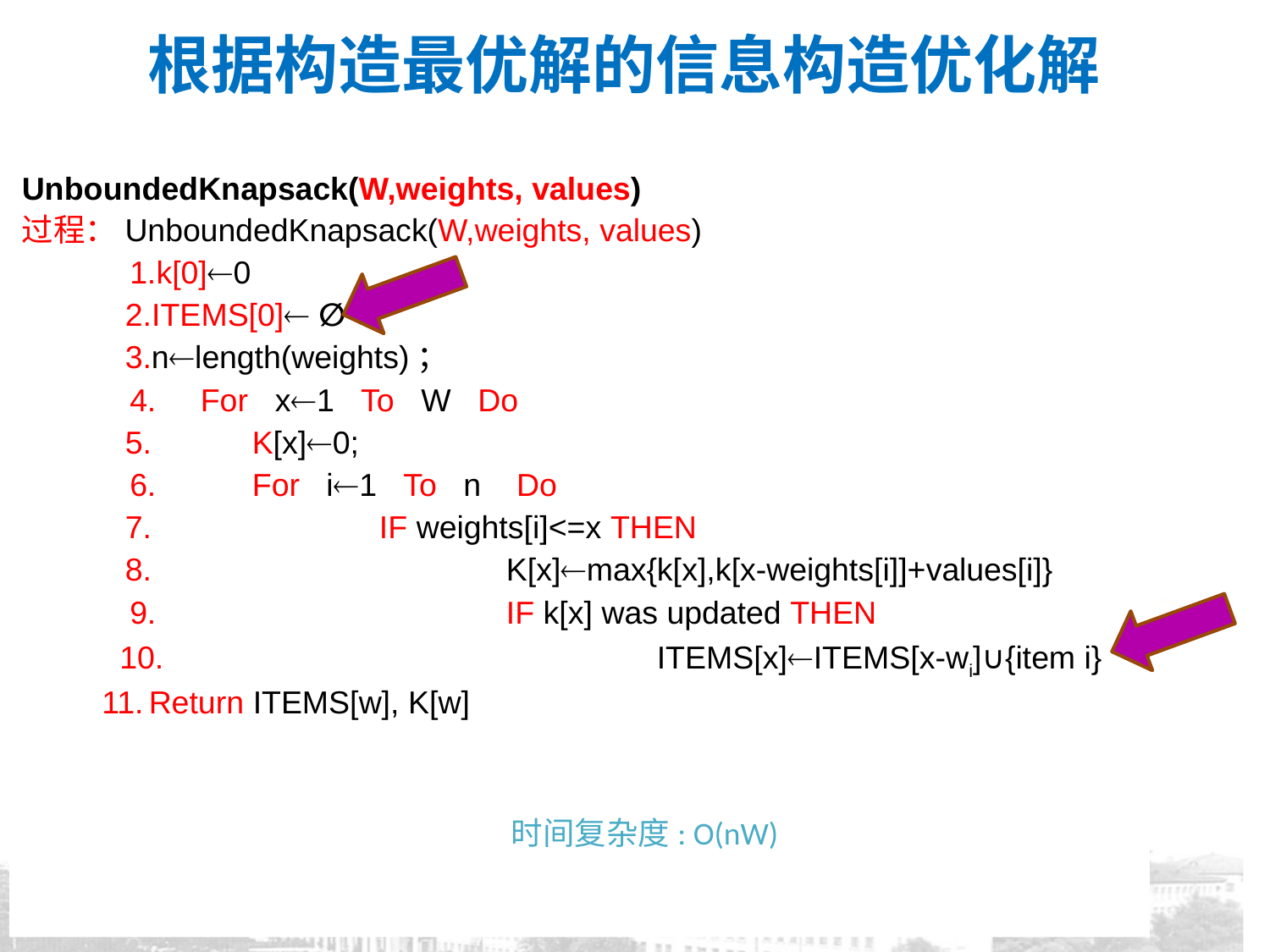

# 根据构造最优解的信息构造优化解
UnboundedKnapsack(W,weights, values)
过程：UnboundedKnapsack(W,weights, values)
     1.k[0]←0
	2.ITEMS[0]← ∅
	3.n←length(weights)；
     4.     For   x←1   To   W   Do
	5.	K[x]←0;
     6.     	For   i←1   To   n    Do
	7.		IF weights[i]<=x THEN
	8.			K[x]←max{k[x],k[x-weights[i]]+values[i]}
     9.                                	IF k[x] was updated THEN
           10.				ITEMS[x]←ITEMS[x-wi]∪{item i}
         11.	Return ITEMS[w], K[w]

时间复杂度: O(nW)